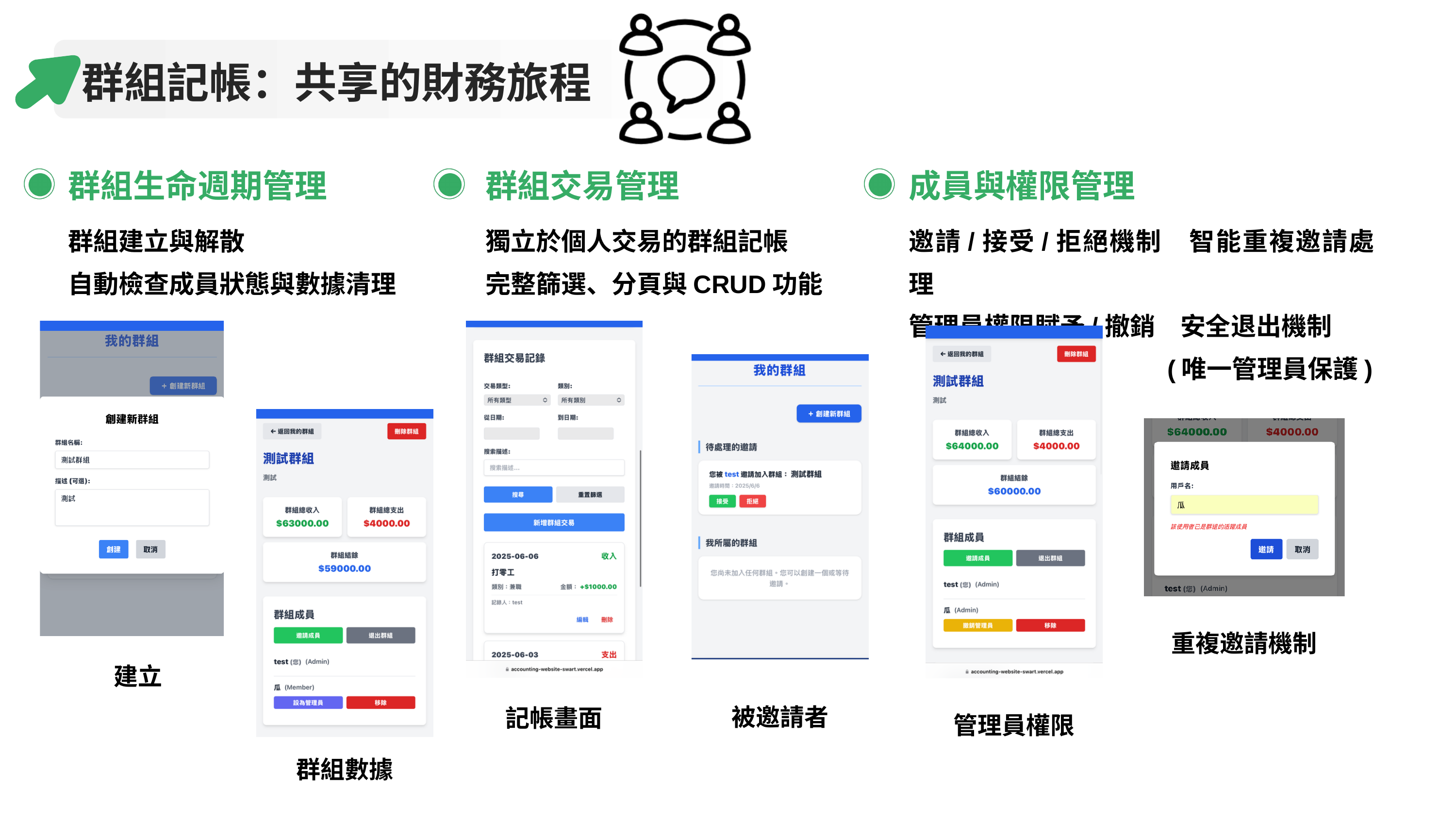

群組記帳：共享的財務旅程

群組生命週期管理

群組交易管理

成員與權限管理

群組建立與解散
自動檢查成員狀態與數據清理
獨立於個人交易的群組記帳
完整篩選、分頁與CRUD功能
邀請/接受/拒絕機制　智能重複邀請處理
管理員權限賦予/撤銷　安全退出機制
　　　　　　　　　　(唯一管理員保護)

重複邀請機制
建立
被邀請者
記帳畫面
管理員權限
群組數據